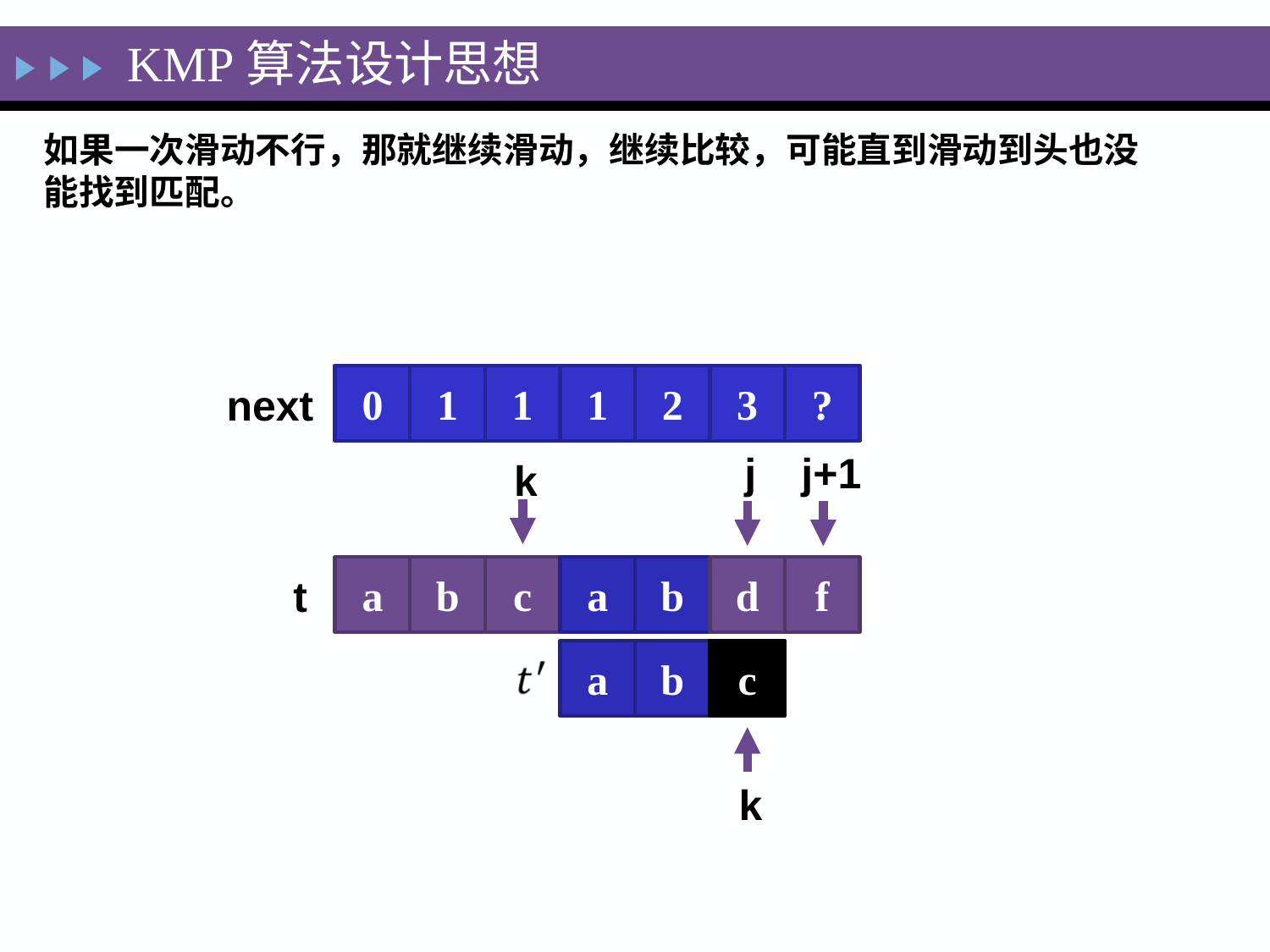

KMP算法设计思想
如果一次滑动不行，那就继续滑动，继续比较，可能直到滑动到头也没能找到匹配。
0
1
1
1
2
3
?
next
j
j+1
k
a
b
c
a
b
d
f
t
a
b
c

k